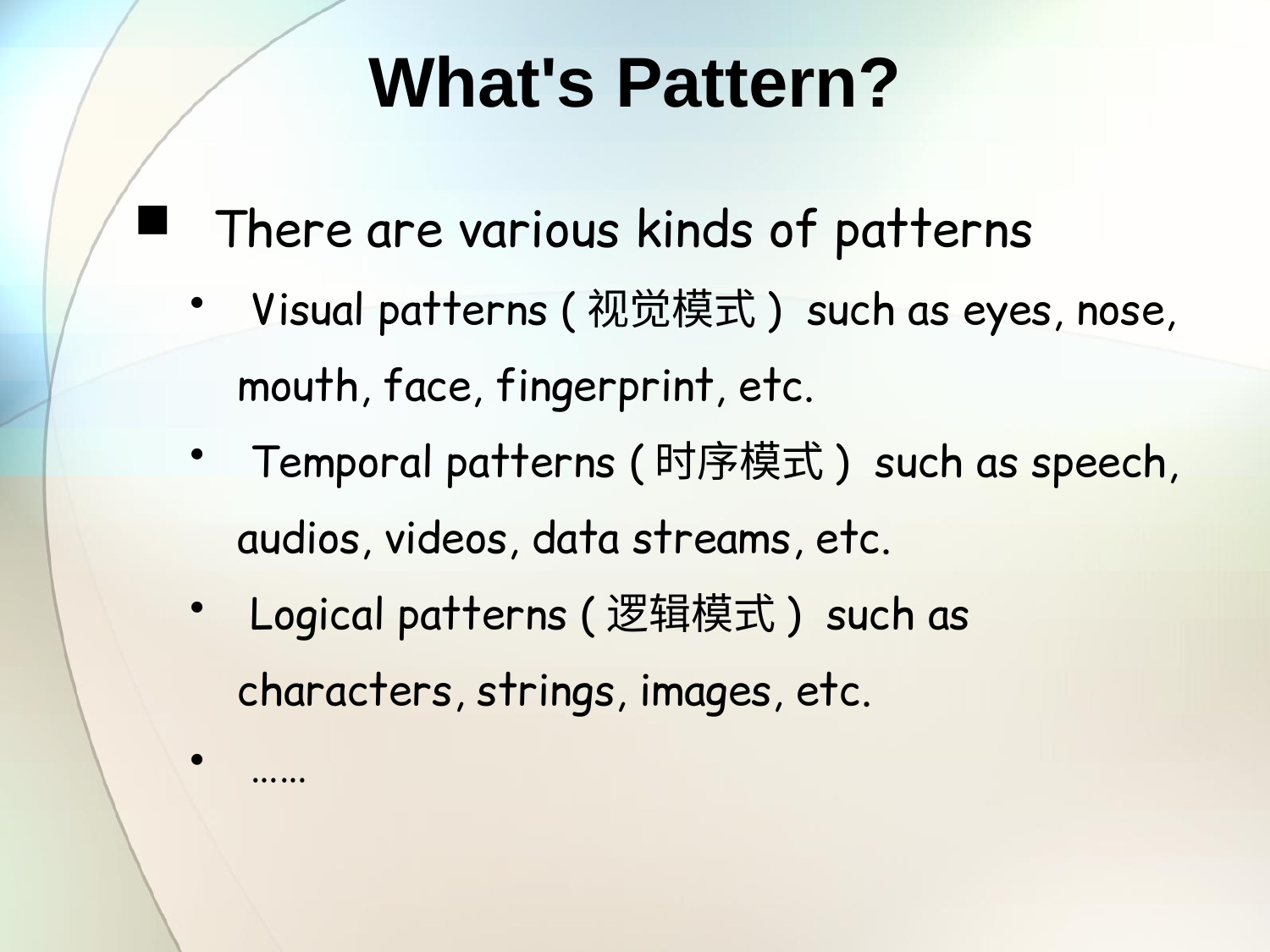

# What's Pattern?
 There are various kinds of patterns
 Visual patterns (视觉模式)  such as eyes, nose, mouth, face, fingerprint, etc.
 Temporal patterns (时序模式)  such as speech, audios, videos, data streams, etc.
 Logical patterns (逻辑模式)  such as characters, strings, images, etc.
 ……